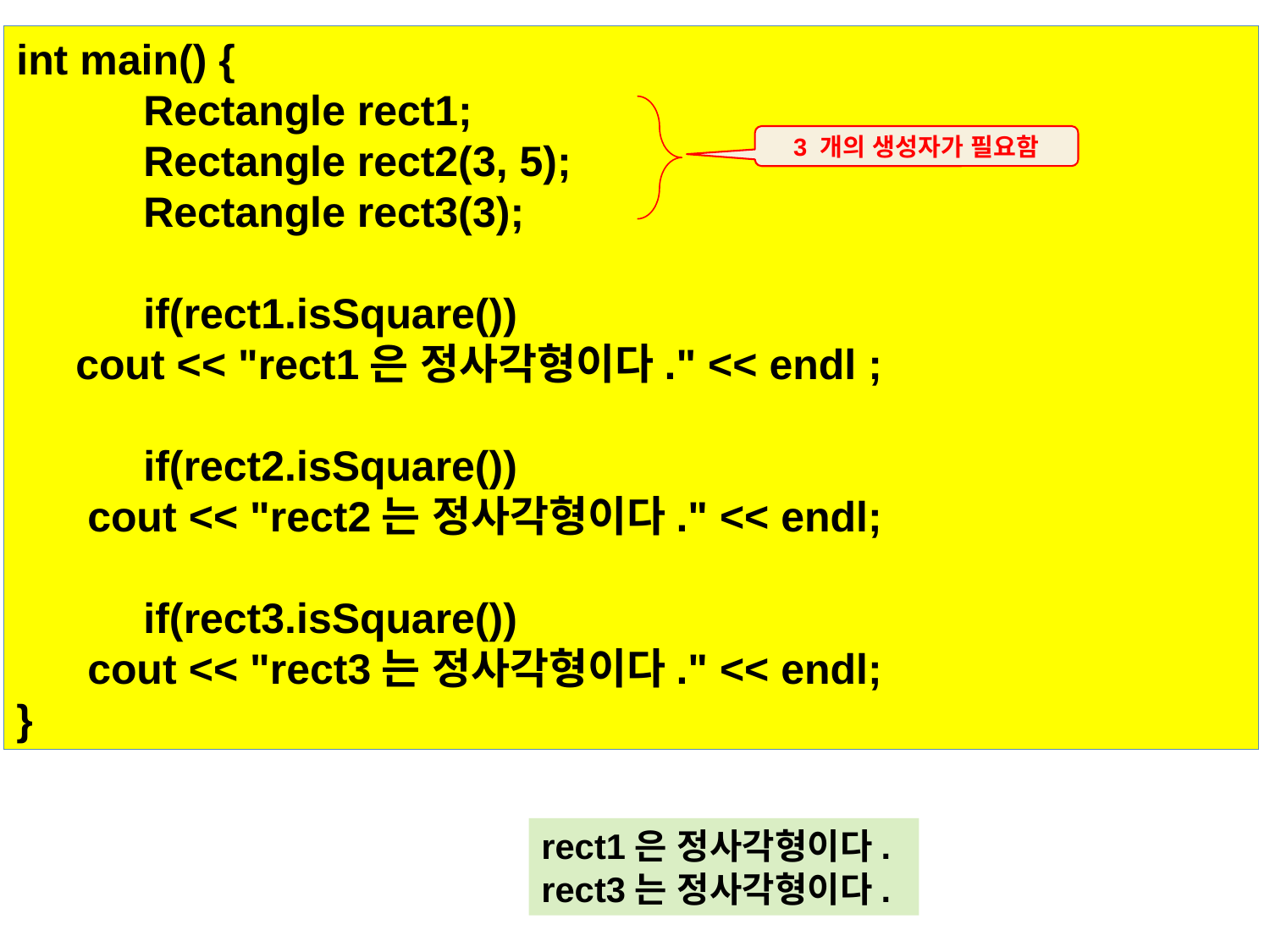

int main() {
	Rectangle rect1;
	Rectangle rect2(3, 5);
	Rectangle rect3(3);

	if(rect1.isSquare())
     cout << "rect1은 정사각형이다." << endl ;

	if(rect2.isSquare())
      cout << "rect2는 정사각형이다." << endl;

	if(rect3.isSquare())
      cout << "rect3는 정사각형이다." << endl;
}

3 개의 생성자가 필요함
rect1은 정사각형이다.
rect3는 정사각형이다.
38